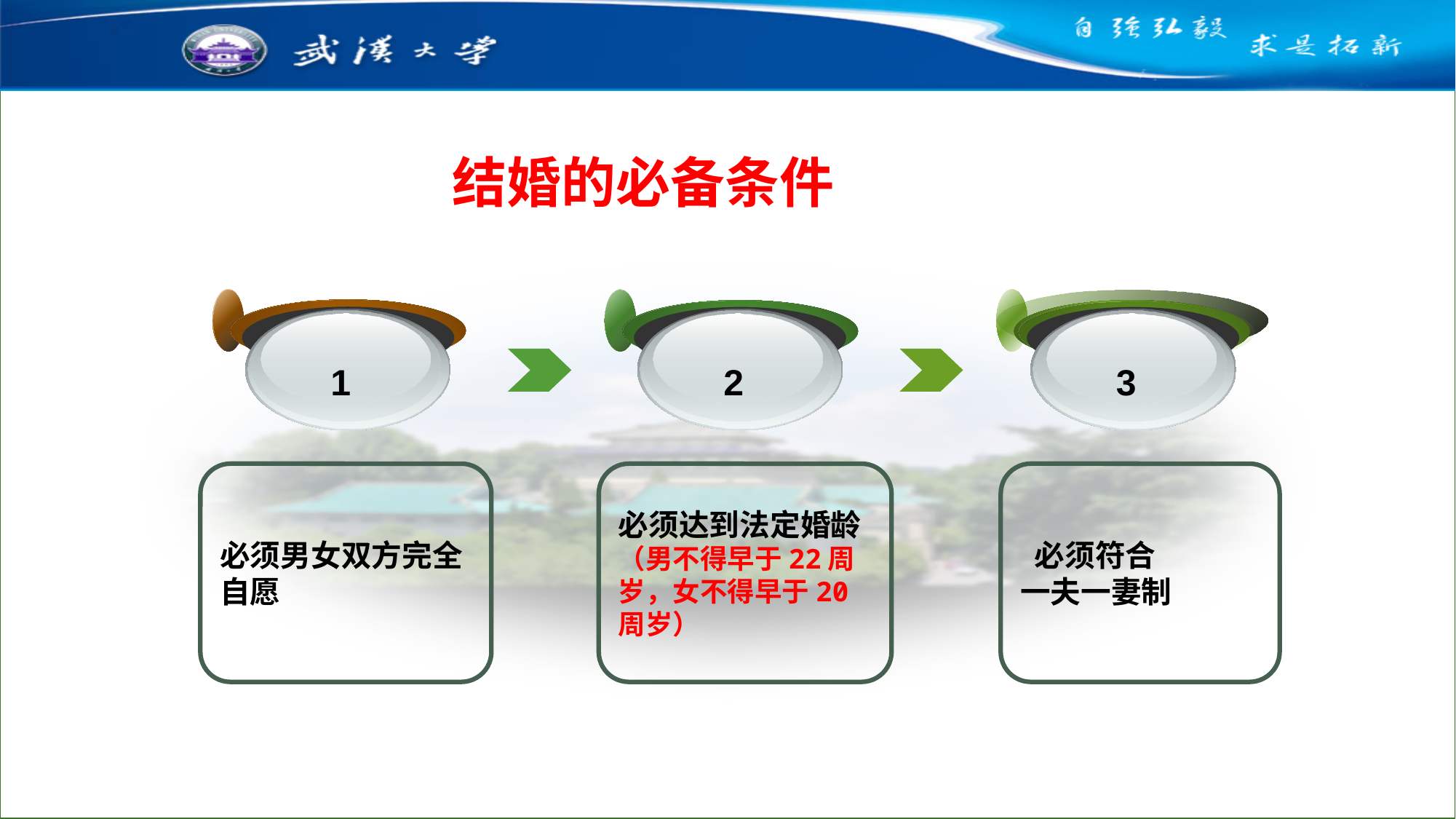

结婚的必备条件

1
2
3
必须男女双方完全自愿
必须达到法定婚龄（男不得早于22周岁，女不得早于20周岁）
 必须符合
一夫一妻制